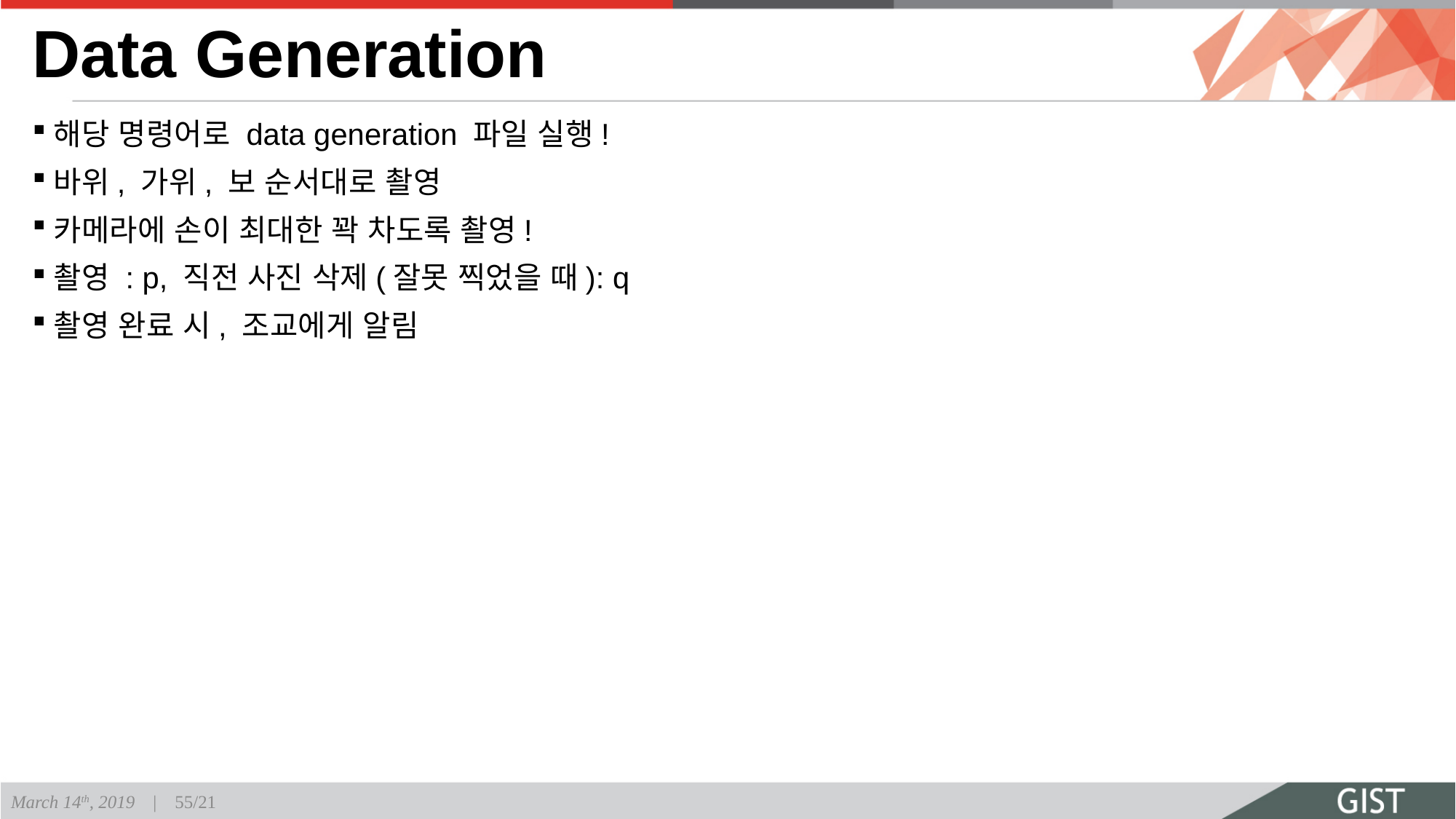

# Data Generation
해당 명령어로 data generation 파일 실행!
바위, 가위, 보 순서대로 촬영
카메라에 손이 최대한 꽉 차도록 촬영!
촬영 : p, 직전 사진 삭제(잘못 찍었을 때): q
촬영 완료 시, 조교에게 알림
March 14th, 2019    |    55/21